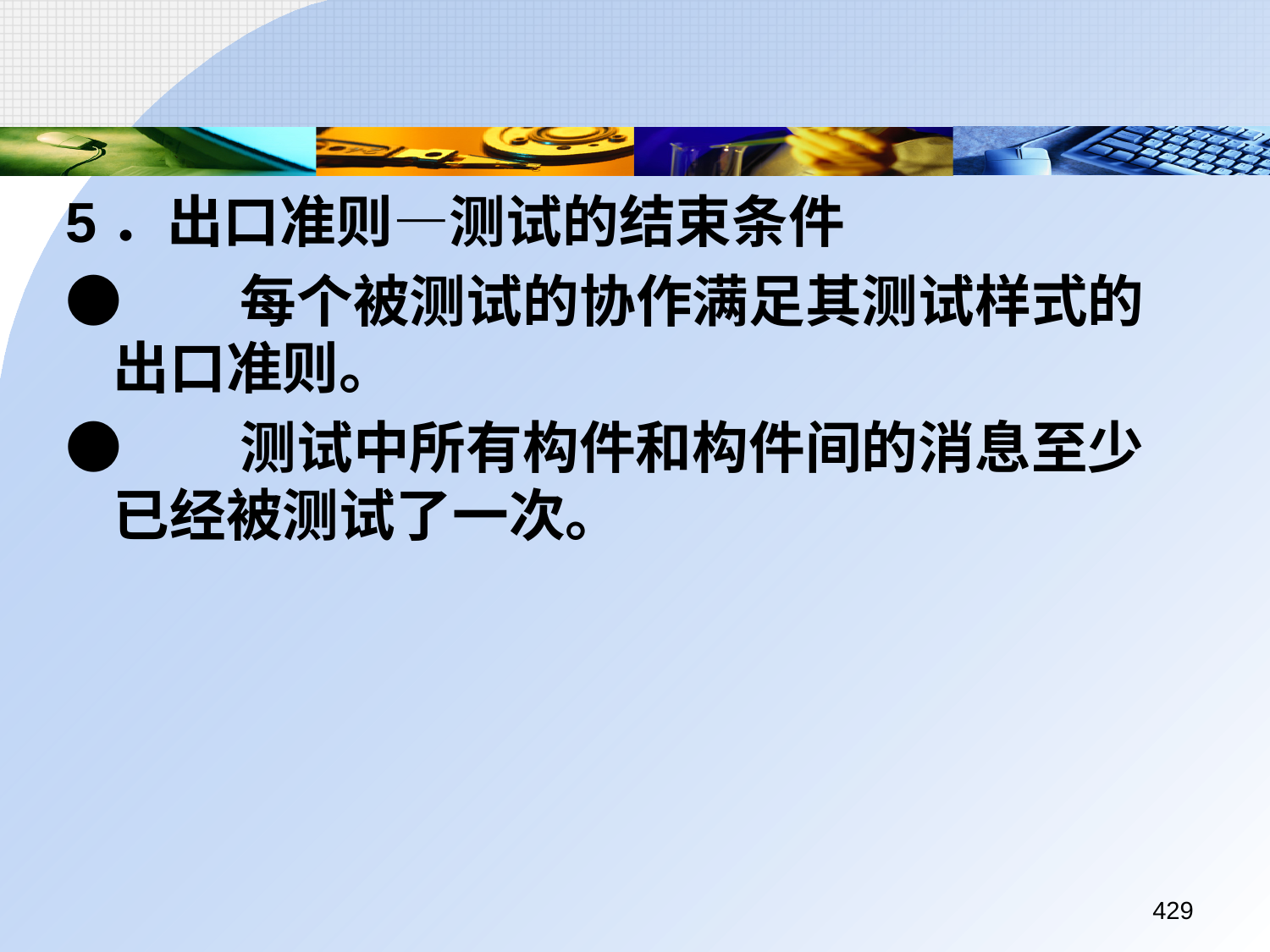

5．出口准则—测试的结束条件
●	每个被测试的协作满足其测试样式的出口准则。
●	测试中所有构件和构件间的消息至少已经被测试了一次。
429